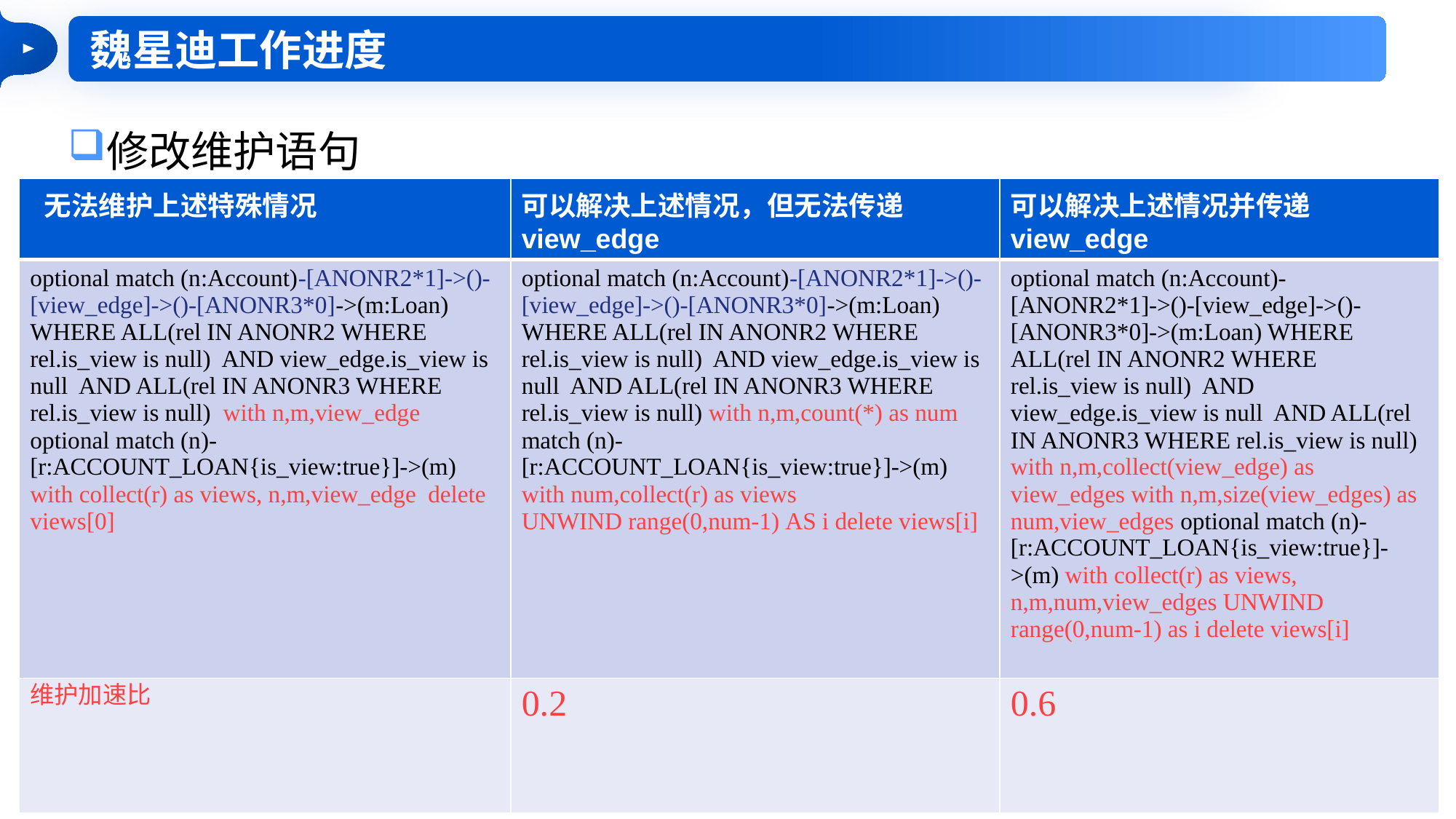

魏星迪工作进度
修改维护语句
| 无法维护上述特殊情况 | 可以解决上述情况，但无法传递view\_edge | 可以解决上述情况并传递view\_edge |
| --- | --- | --- |
| optional match (n:Account)-[ANONR2\*1]->()-[view\_edge]->()-[ANONR3\*0]->(m:Loan) WHERE ALL(rel IN ANONR2 WHERE rel.is\_view is null) AND view\_edge.is\_view is null AND ALL(rel IN ANONR3 WHERE rel.is\_view is null) with n,m,view\_edge optional match (n)- [r:ACCOUNT\_LOAN{is\_view:true}]->(m) with collect(r) as views, n,m,view\_edge delete views[0] | optional match (n:Account)-[ANONR2\*1]->()-[view\_edge]->()-[ANONR3\*0]->(m:Loan) WHERE ALL(rel IN ANONR2 WHERE rel.is\_view is null) AND view\_edge.is\_view is null AND ALL(rel IN ANONR3 WHERE rel.is\_view is null) with n,m,count(\*) as num match (n)-[r:ACCOUNT\_LOAN{is\_view:true}]->(m) with num,collect(r) as views UNWIND range(0,num-1) AS i delete views[i] | optional match (n:Account)-[ANONR2\*1]->()-[view\_edge]->()-[ANONR3\*0]->(m:Loan) WHERE ALL(rel IN ANONR2 WHERE rel.is\_view is null) AND view\_edge.is\_view is null AND ALL(rel IN ANONR3 WHERE rel.is\_view is null) with n,m,collect(view\_edge) as view\_edges with n,m,size(view\_edges) as num,view\_edges optional match (n)-[r:ACCOUNT\_LOAN{is\_view:true}]->(m) with collect(r) as views, n,m,num,view\_edges UNWIND range(0,num-1) as i delete views[i] |
| 维护加速比 | 0.2 | 0.6 |